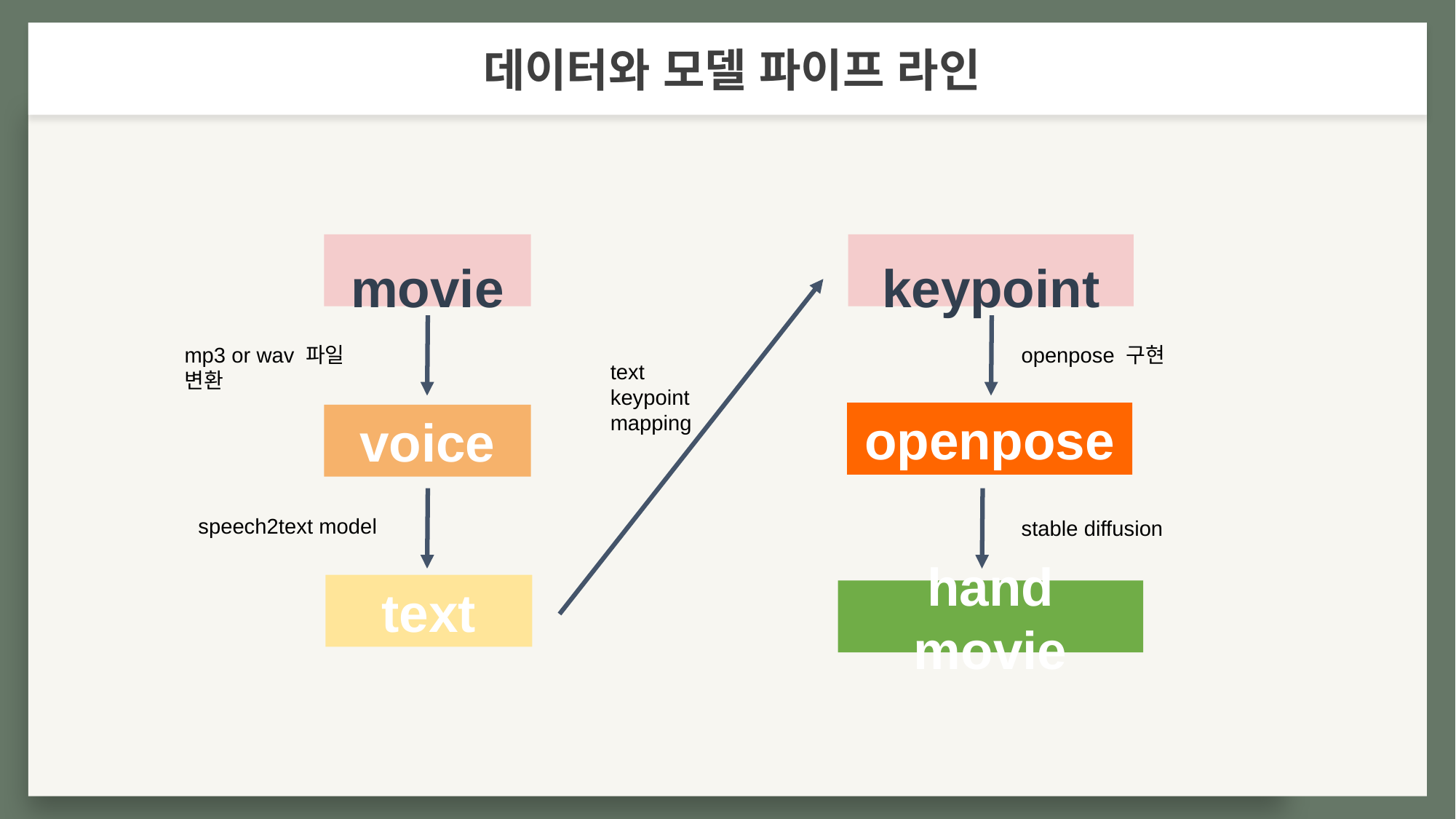

데이터와 모델 파이프 라인
movie
keypoint
mp3 or wav 파일 변환
openpose 구현
text keypoint mapping
openpose
voice
speech2text model
stable diffusion
text
hand movie